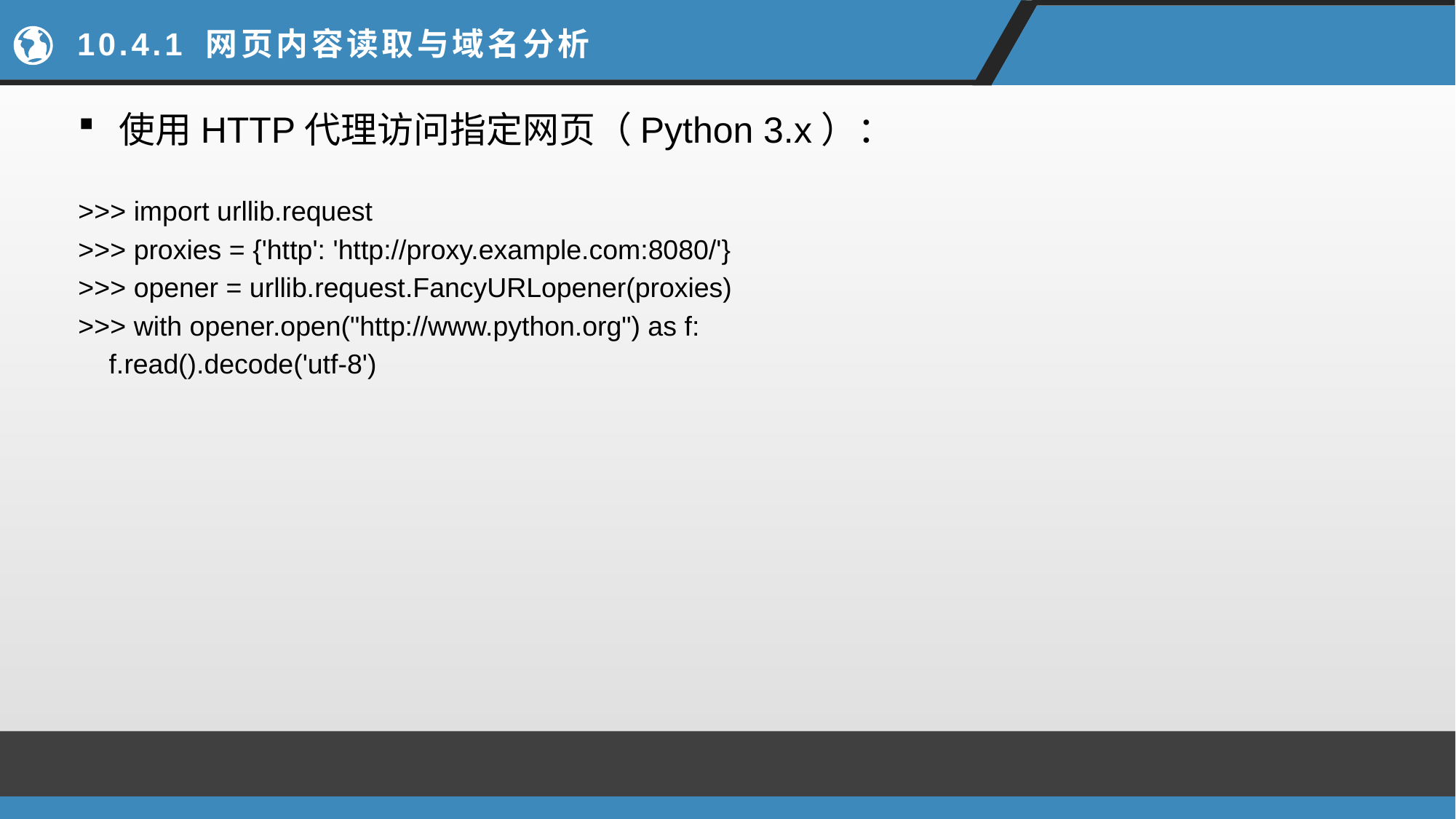

# 10.4.1 网页内容读取与域名分析

使用HTTP代理访问指定网页（Python 3.x）：

>>> import urllib.request
>>> proxies = {'http': 'http://proxy.example.com:8080/'}
>>> opener = urllib.request.FancyURLopener(proxies)
>>> with opener.open("http://www.python.org") as f:
    f.read().decode('utf-8')